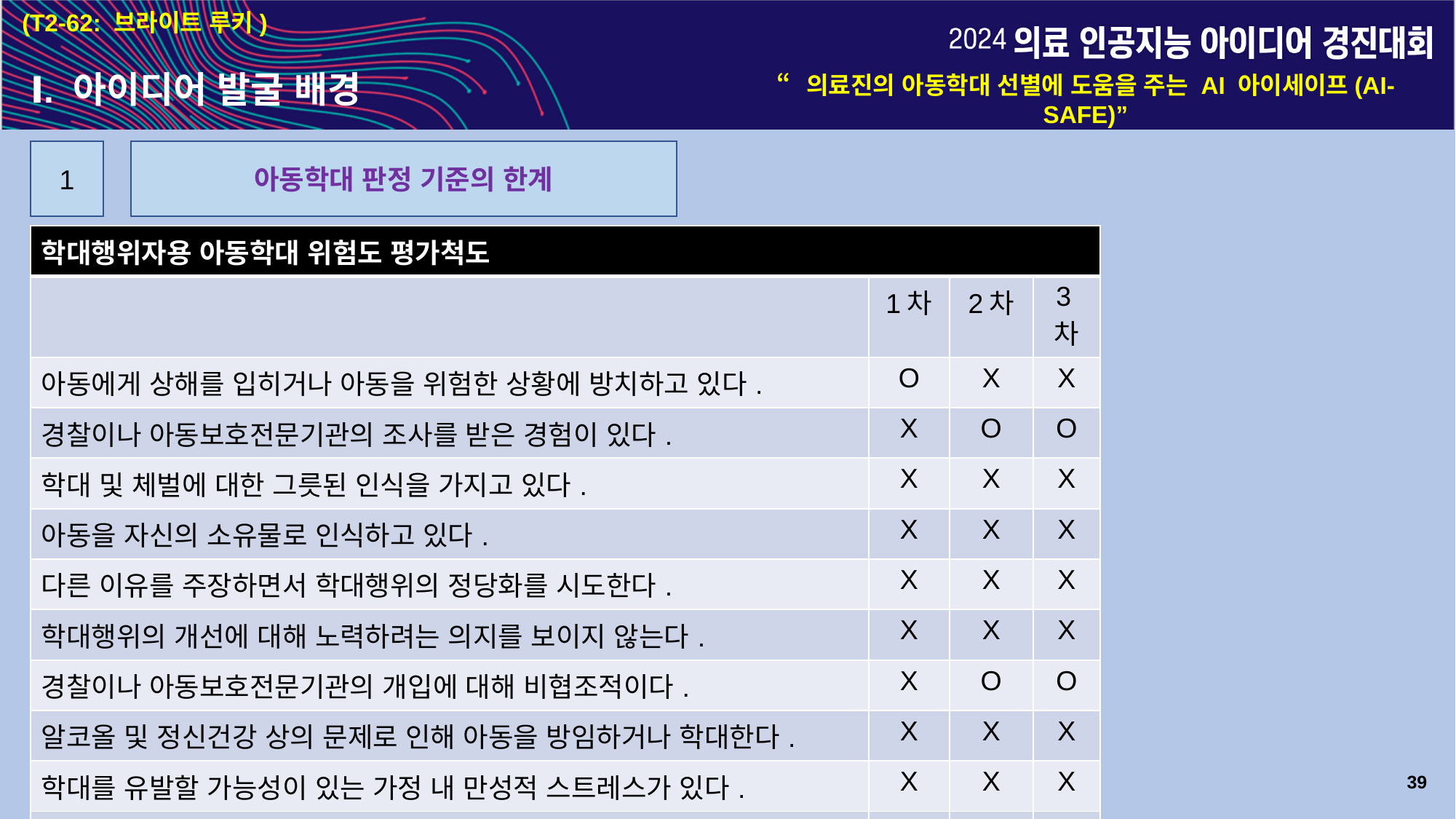

(T2-62: 브라이트 루키)
Ⅰ. 아이디어 발굴 배경
“의료진의 아동학대 선별에 도움을 주는 AI 아이세이프(AI-SAFE)”
1
아동학대 판정 기준의 한계
| 학대행위자용 아동학대 위험도 평가척도 |  |  |  |
| --- | --- | --- | --- |
|  | 1차 | 2차 | 3차 |
| 아동에게 상해를 입히거나 아동을 위험한 상황에 방치하고 있다. | O | X | X |
| 경찰이나 아동보호전문기관의 조사를 받은 경험이 있다. | X | O | O |
| 학대 및 체벌에 대한 그릇된 인식을 가지고 있다. | X | X | X |
| 아동을 자신의 소유물로 인식하고 있다. | X | X | X |
| 다른 이유를 주장하면서 학대행위의 정당화를 시도한다. | X | X | X |
| 학대행위의 개선에 대해 노력하려는 의지를 보이지 않는다. | X | X | X |
| 경찰이나 아동보호전문기관의 개입에 대해 비협조적이다. | X | O | O |
| 알코올 및 정신건강 상의 문제로 인해 아동을 방임하거나 학대한다. | X | X | X |
| 학대를 유발할 가능성이 있는 가정 내 만성적 스트레스가 있다. | X | X | X |
| 아동의 양육에 어려움이 있고 이를 개선할 지원체계가 부족하다. | X | X | X |
| \*총점 5점 이상일 경우 조치 고려 | 1점 | 2점 | 2점 |
39